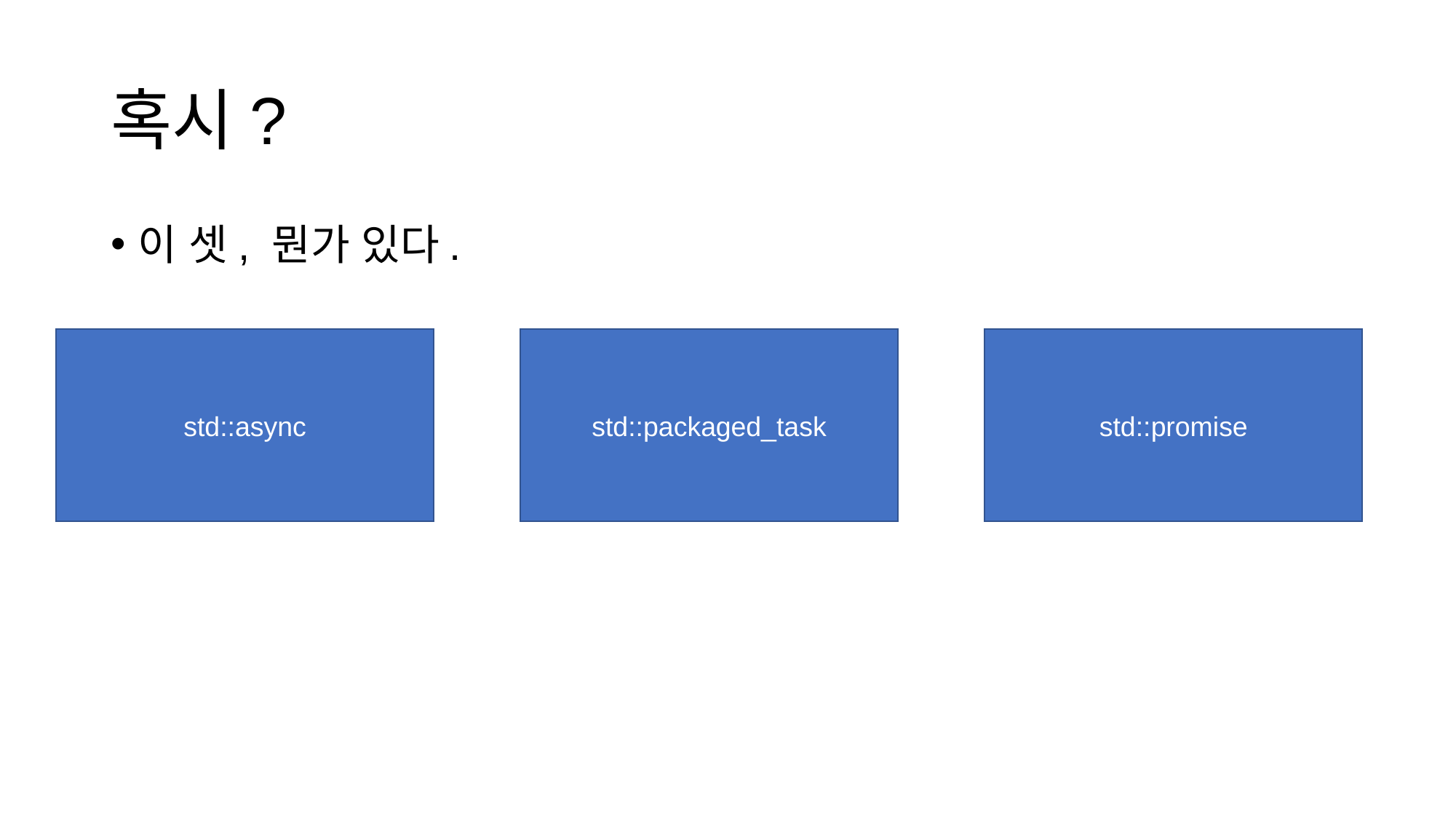

# 혹시?
이 셋, 뭔가 있다.
std::async
std::packaged_task
std::promise